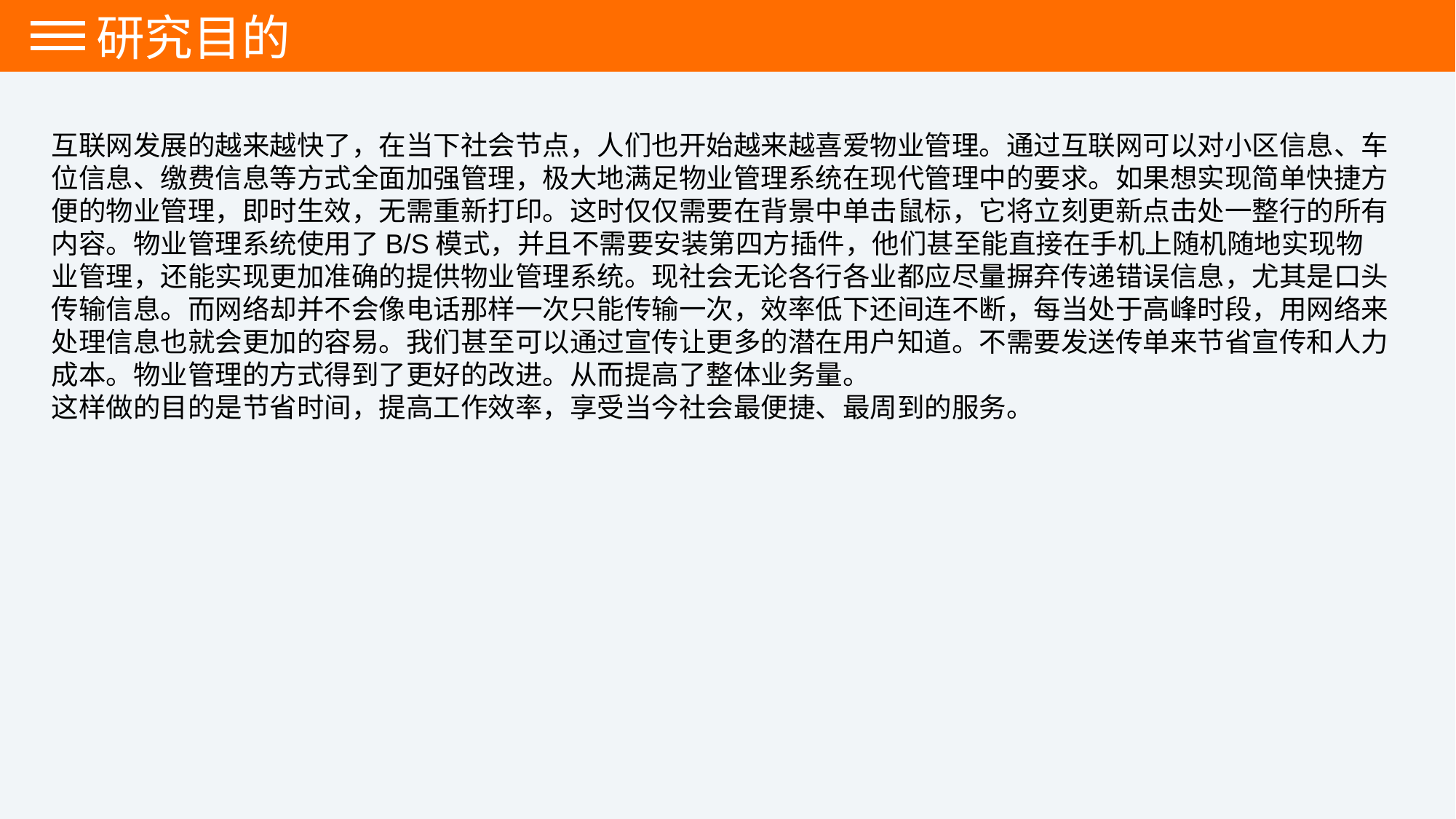

研究目的
互联网发展的越来越快了，在当下社会节点，人们也开始越来越喜爱物业管理。通过互联网可以对小区信息、车位信息、缴费信息等方式全面加强管理，极大地满足物业管理系统在现代管理中的要求。如果想实现简单快捷方便的物业管理，即时生效，无需重新打印。这时仅仅需要在背景中单击鼠标，它将立刻更新点击处一整行的所有内容。物业管理系统使用了B/S模式，并且不需要安装第四方插件，他们甚至能直接在手机上随机随地实现物业管理，还能实现更加准确的提供物业管理系统。现社会无论各行各业都应尽量摒弃传递错误信息，尤其是口头传输信息。而网络却并不会像电话那样一次只能传输一次，效率低下还间连不断，每当处于高峰时段，用网络来处理信息也就会更加的容易。我们甚至可以通过宣传让更多的潜在用户知道。不需要发送传单来节省宣传和人力成本。物业管理的方式得到了更好的改进。从而提高了整体业务量。
这样做的目的是节省时间，提高工作效率，享受当今社会最便捷、最周到的服务。